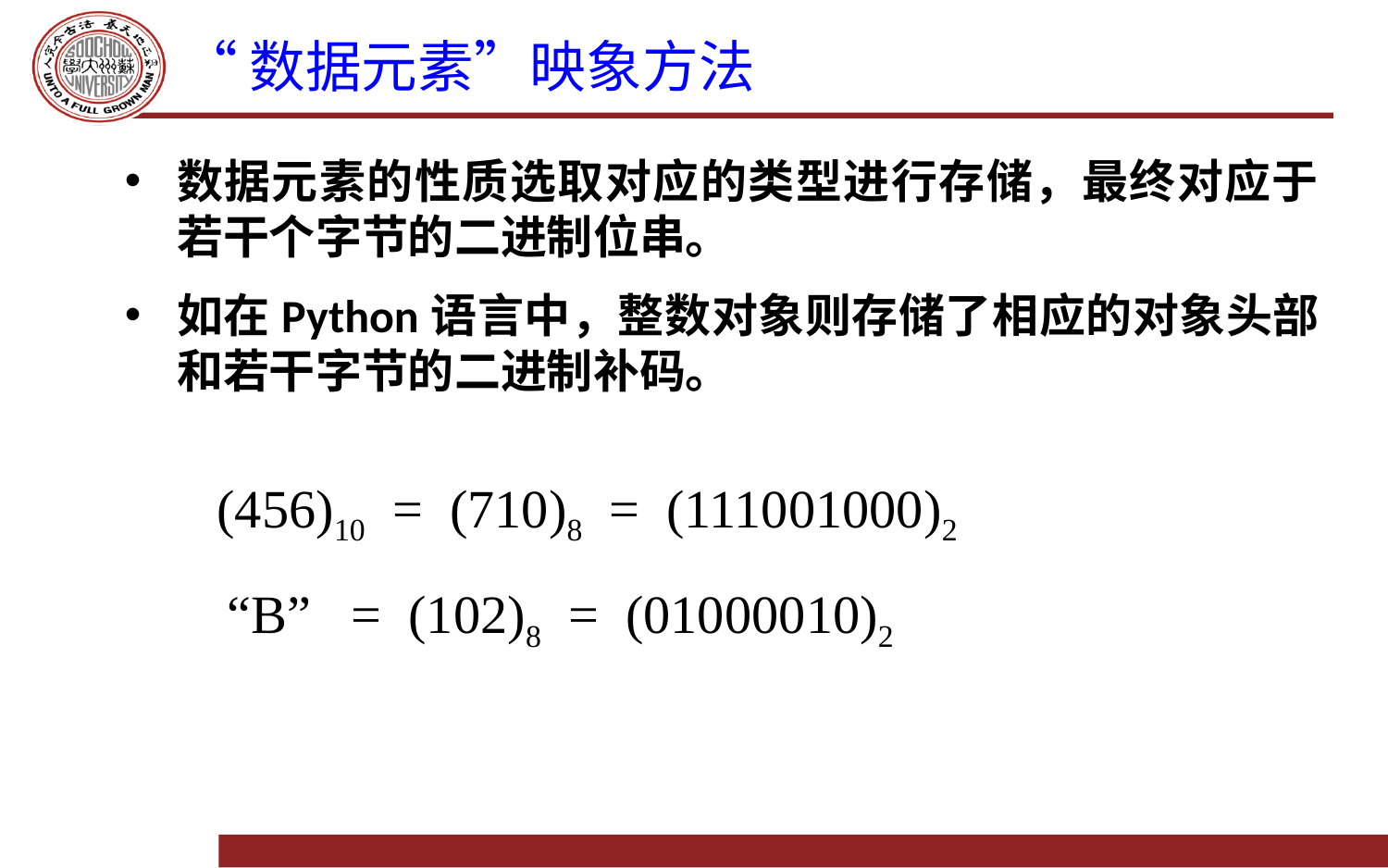

# “数据元素”映象方法
数据元素的性质选取对应的类型进行存储，最终对应于若干个字节的二进制位串。
如在Python语言中，整数对象则存储了相应的对象头部和若干字节的二进制补码。

(456)10  =  (710)8  =  (111001000)2
 “B”   =  (102)8  =  (01000010)2